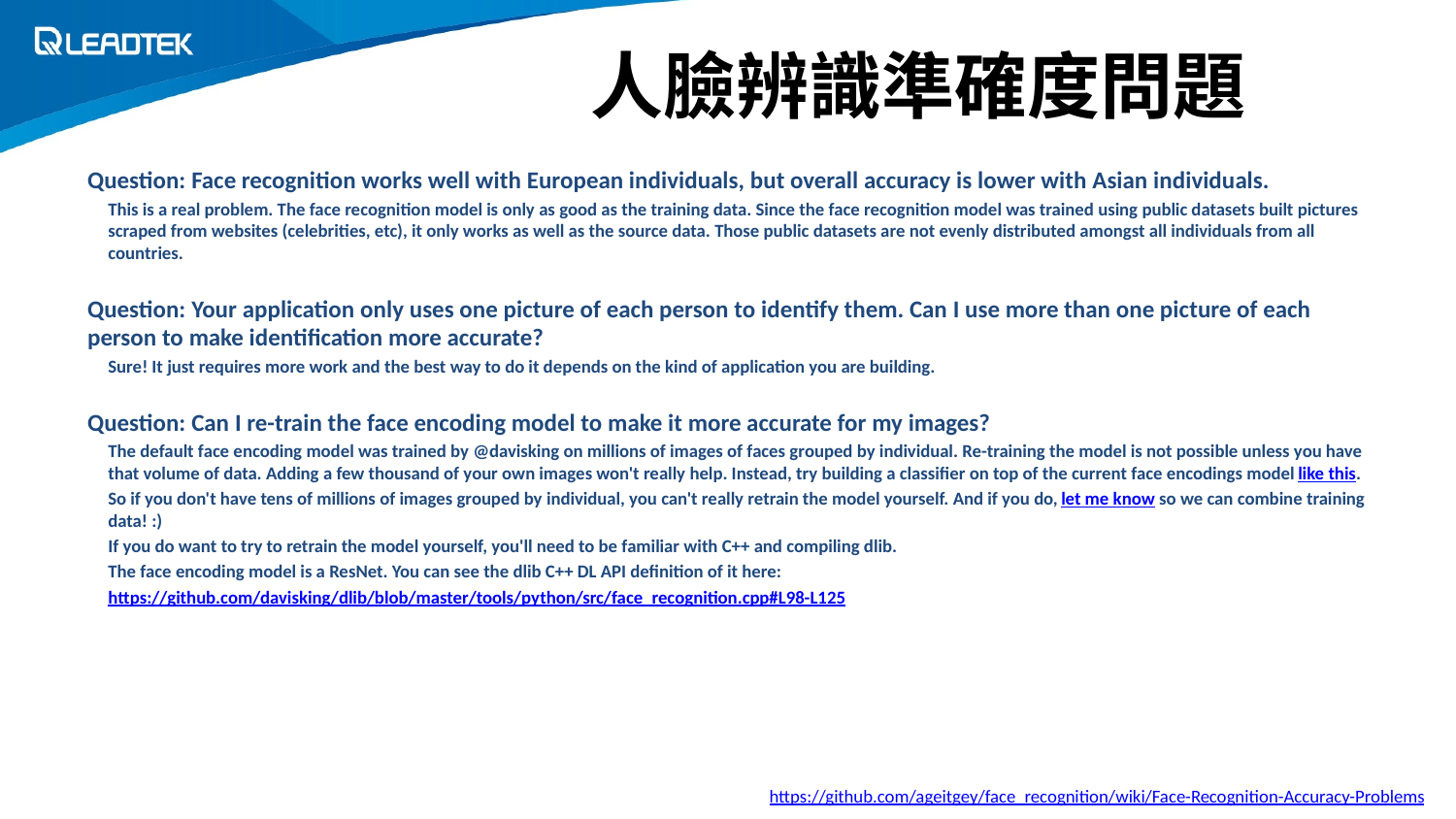

# 人臉辨識準確度問題
Question: Face recognition works well with European individuals, but overall accuracy is lower with Asian individuals.
This is a real problem. The face recognition model is only as good as the training data. Since the face recognition model was trained using public datasets built pictures scraped from websites (celebrities, etc), it only works as well as the source data. Those public datasets are not evenly distributed amongst all individuals from all countries.

Question: Your application only uses one picture of each person to identify them. Can I use more than one picture of each person to make identification more accurate?
Sure! It just requires more work and the best way to do it depends on the kind of application you are building.

Question: Can I re-train the face encoding model to make it more accurate for my images?
The default face encoding model was trained by @davisking on millions of images of faces grouped by individual. Re-training the model is not possible unless you have that volume of data. Adding a few thousand of your own images won't really help. Instead, try building a classifier on top of the current face encodings model like this.
So if you don't have tens of millions of images grouped by individual, you can't really retrain the model yourself. And if you do, let me know so we can combine training data! :)
If you do want to try to retrain the model yourself, you'll need to be familiar with C++ and compiling dlib.
The face encoding model is a ResNet. You can see the dlib C++ DL API definition of it here:
https://github.com/davisking/dlib/blob/master/tools/python/src/face_recognition.cpp#L98-L125

https://github.com/ageitgey/face_recognition/wiki/Face-Recognition-Accuracy-Problems